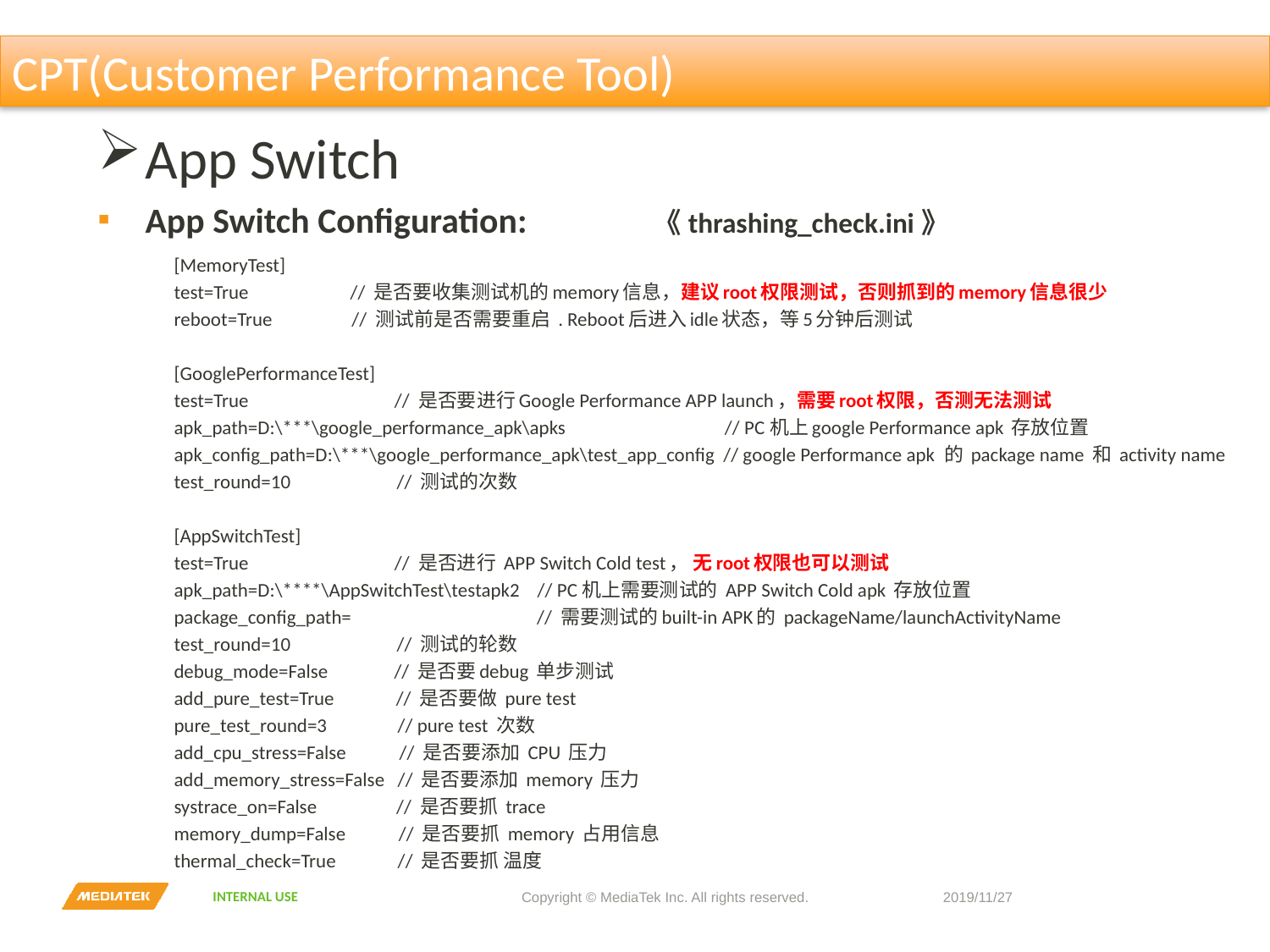

CPT(Customer Performance Tool)
App Switch
App Switch Configuration: 	《thrashing_check.ini》

[MemoryTest]
test=True                       // 是否要收集测试机的memory信息，建议root权限测试，否则抓到的memory信息很少
reboot=True                  // 测试前是否需要重启 . Reboot后进入idle状态，等5分钟后测试

[GooglePerformanceTest]
test=True                                 // 是否要进行Google Performance APP launch，需要root权限，否测无法测试
apk_path=D:\***\google_performance_apk\apks                                    // PC机上google Performance apk 存放位置
apk_config_path=D:\***\google_performance_apk\test_app_config  // google Performance apk 的 package name 和 activity name
test_round=10                        // 测试的次数

[AppSwitchTest]
test=True                                 // 是否进行 APP Switch Cold test， 无root权限也可以测试
apk_path=D:\****\AppSwitchTest\testapk2    // PC机上需要测试的 APP Switch Cold apk 存放位置
package_config_path=                                          // 需要测试的built-in APK的 packageName/launchActivityName
test_round=10                        // 测试的轮数
debug_mode=False               // 是否要debug 单步测试
add_pure_test=True              // 是否要做 pure test
pure_test_round=3                // pure test 次数
add_cpu_stress=False            // 是否要添加 CPU 压力
add_memory_stress=False   // 是否要添加 memory 压力
systrace_on=False                  // 是否要抓 trace
memory_dump=False            // 是否要抓 memory 占用信息
thermal_check=True              // 是否要抓 温度
Copyright © MediaTek Inc. All rights reserved.
2019/11/27